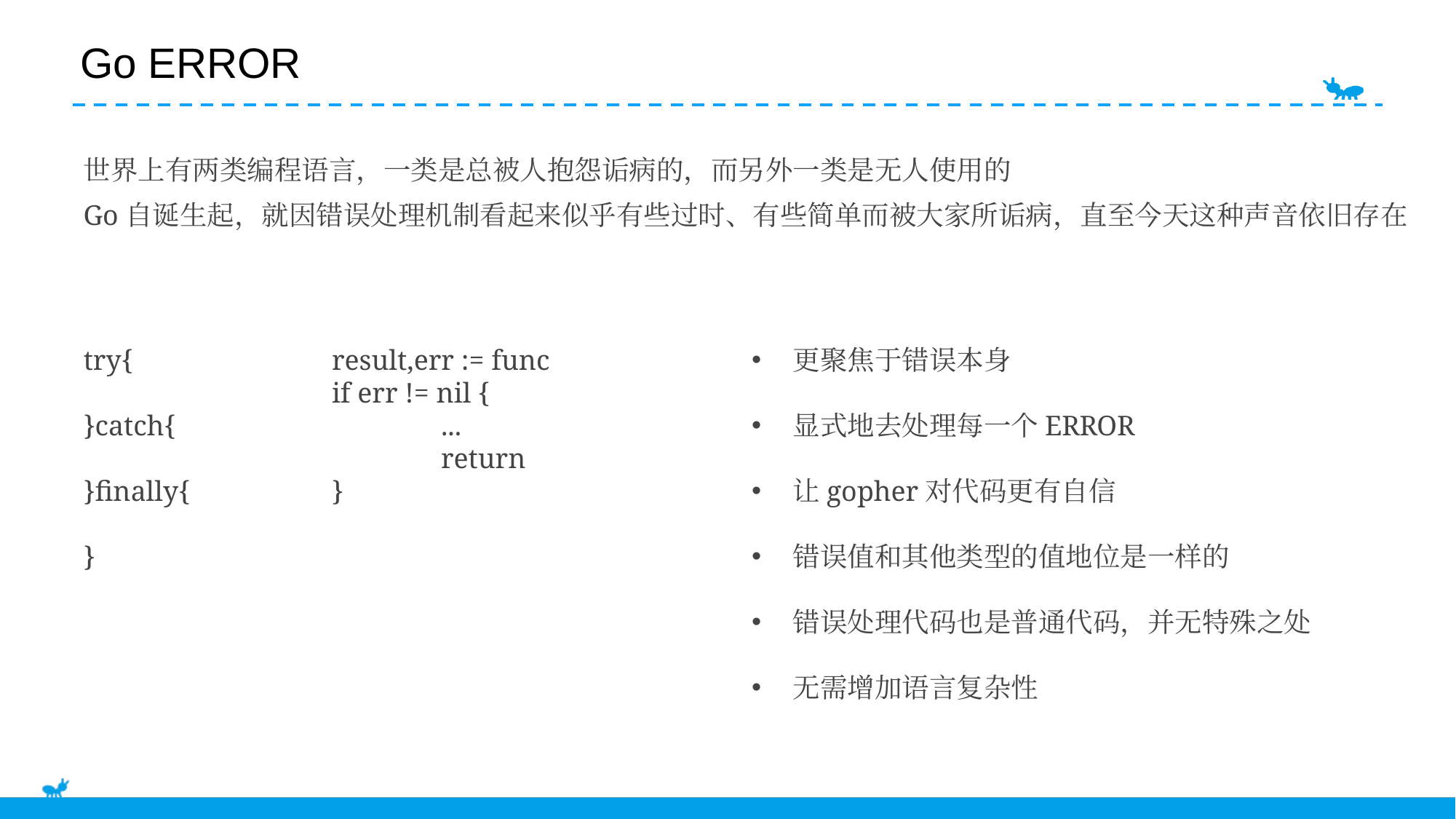

E6636BC20180234D78A0072836F0B9D0B2B9B20C1D4C0BF0AFD9863EB13E2BFC5B41BA3871692B0F22E92108384685EB5C1921DA41D0FBE11BBFC2E87B2E14DC24F230AD912384D704A92AC76C924DF539B6ED3A700D73C228ADA1937ABD9CE8D896269F9E3
# Go ERROR
世界上有两类编程语言，一类是总被人抱怨诟病的，而另外一类是无人使用的
Go自诞生起，就因错误处理机制看起来似乎有些过时、有些简单而被大家所诟病，直至今天这种声音依旧存在
try{

}catch{

}finally{

}
result,err := func
if err != nil {
	...
	return
}
更聚焦于错误本身

显式地去处理每一个ERROR

让gopher对代码更有自信

错误值和其他类型的值地位是一样的

错误处理代码也是普通代码，并无特殊之处

无需增加语言复杂性